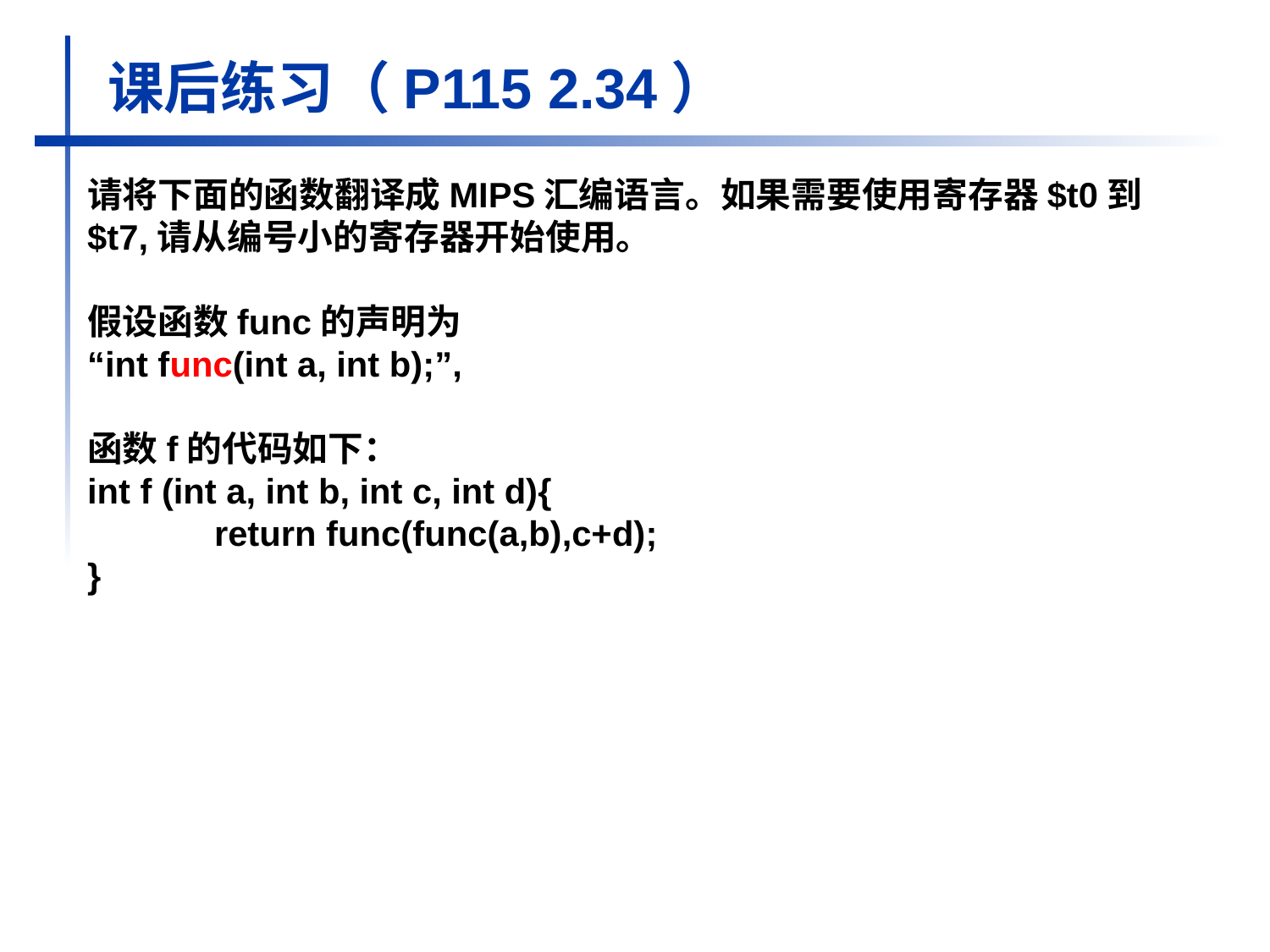

# 课后练习（P115 2.34）
请将下面的函数翻译成MIPS汇编语言。如果需要使用寄存器$t0到$t7,请从编号小的寄存器开始使用。

假设函数func的声明为
“int func(int a, int b);”,

函数f的代码如下：
int f (int a, int b, int c, int d){
	return func(func(a,b),c+d);
}